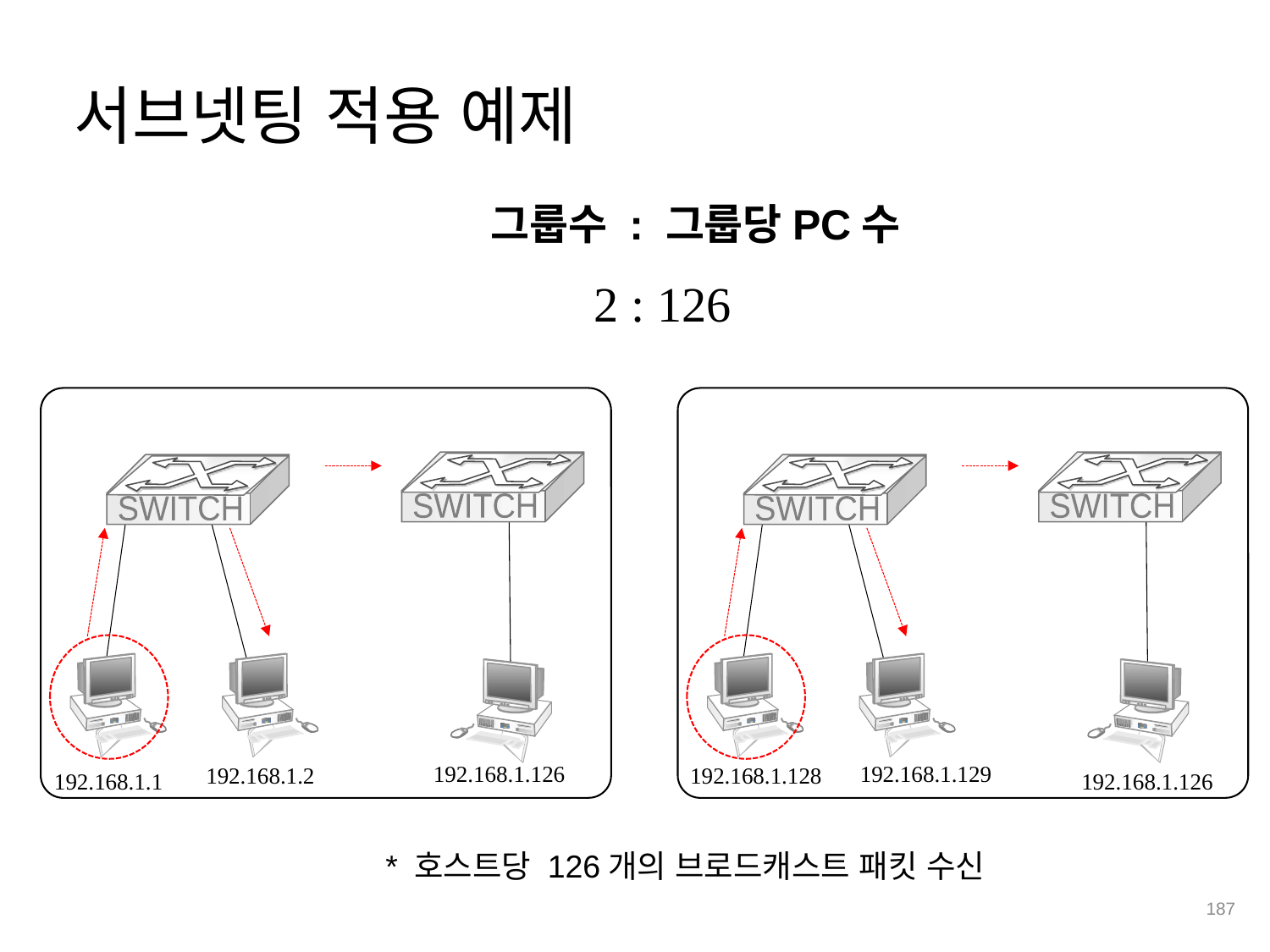

# 서브넷팅 적용 예제
그룹수 : 그룹당PC수
2 : 126

SWITCH
SWITCH
SWITCH
SWITCH

 192.168.1.126
 192.168.1.129
 192.168.1.128
 192.168.1.2
 192.168.1.1
 192.168.1.126
* 호스트당 126개의 브로드캐스트 패킷 수신
187